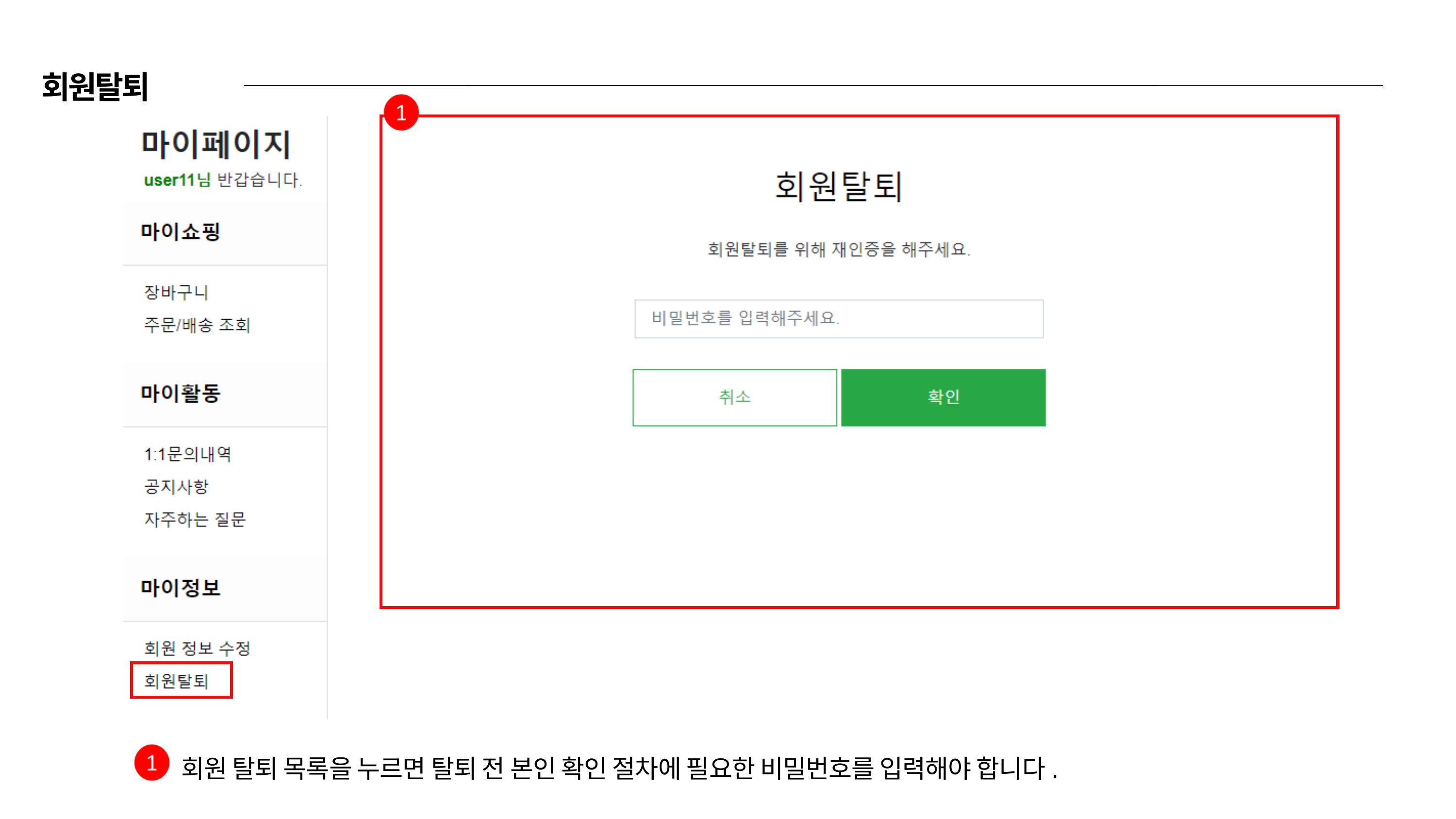

회원탈퇴

회원 탈퇴 목록을 누르면 탈퇴 전 본인 확인 절차에 필요한 비밀번호를 입력해야 합니다.